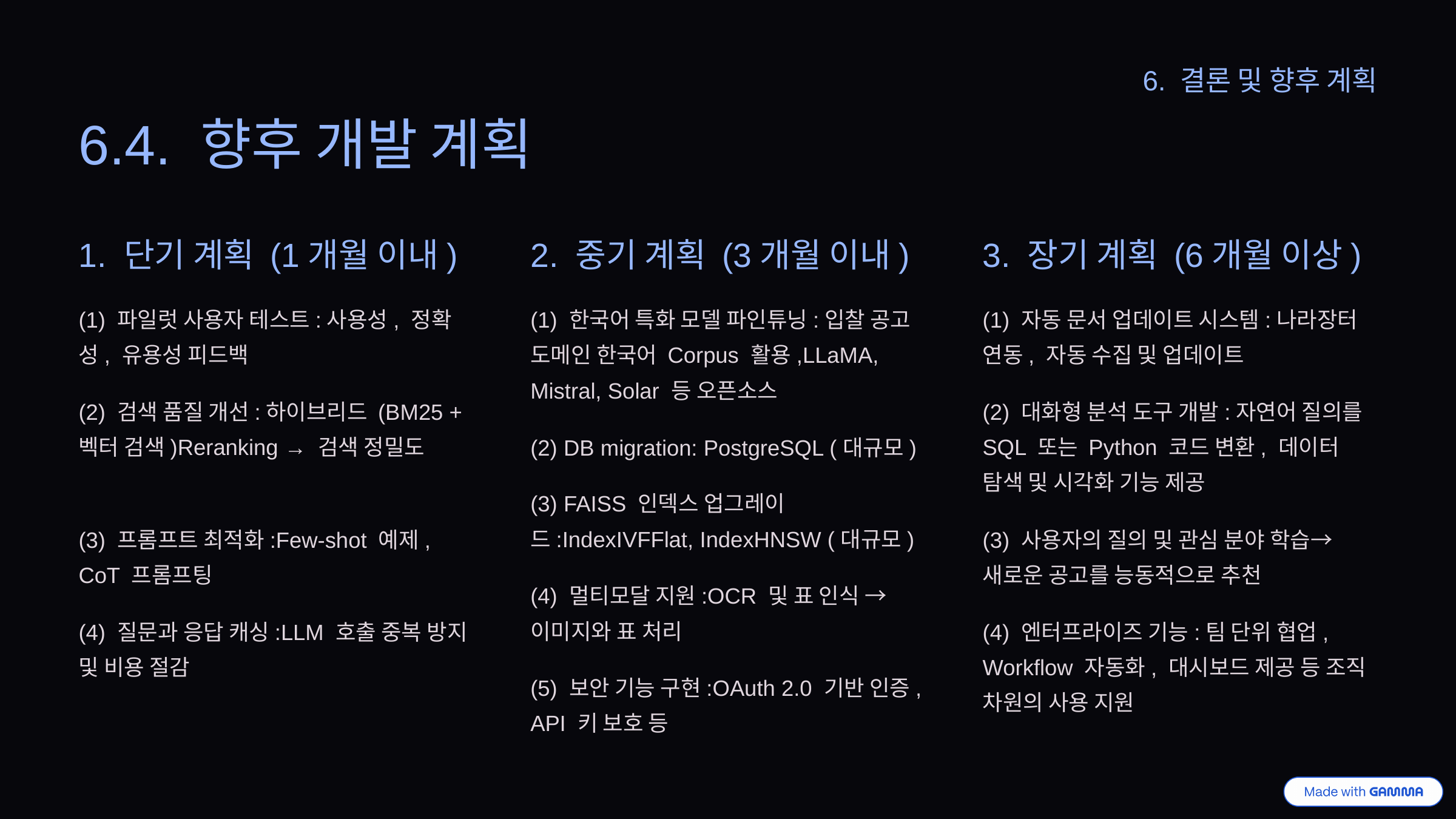

6. 결론 및 향후 계획
6.4. 향후 개발 계획
1. 단기 계획 (1개월 이내)
2. 중기 계획 (3개월 이내)
3. 장기 계획 (6개월 이상)
(1) 파일럿 사용자 테스트:사용성, 정확성, 유용성 피드백
(1) 한국어 특화 모델 파인튜닝:입찰 공고 도메인 한국어 Corpus 활용,LLaMA, Mistral, Solar 등 오픈소스
(1) 자동 문서 업데이트 시스템:나라장터 연동, 자동 수집 및 업데이트
(2) 검색 품질 개선:하이브리드 (BM25 + 벡터 검색)Reranking → 검색 정밀도
(2) 대화형 분석 도구 개발:자연어 질의를 SQL 또는 Python 코드 변환, 데이터 탐색 및 시각화 기능 제공
(2) DB migration: PostgreSQL (대규모)
(3) FAISS 인덱스 업그레이드:IndexIVFFlat, IndexHNSW (대규모)
(3) 프롬프트 최적화:Few-shot 예제, CoT 프롬프팅
(3) 사용자의 질의 및 관심 분야 학습→ 새로운 공고를 능동적으로 추천
(4) 멀티모달 지원:OCR 및 표 인식 → 이미지와 표 처리
(4) 질문과 응답 캐싱:LLM 호출 중복 방지 및 비용 절감
(4) 엔터프라이즈 기능:팀 단위 협업, Workflow 자동화, 대시보드 제공 등 조직 차원의 사용 지원
(5) 보안 기능 구현:OAuth 2.0 기반 인증, API 키 보호 등